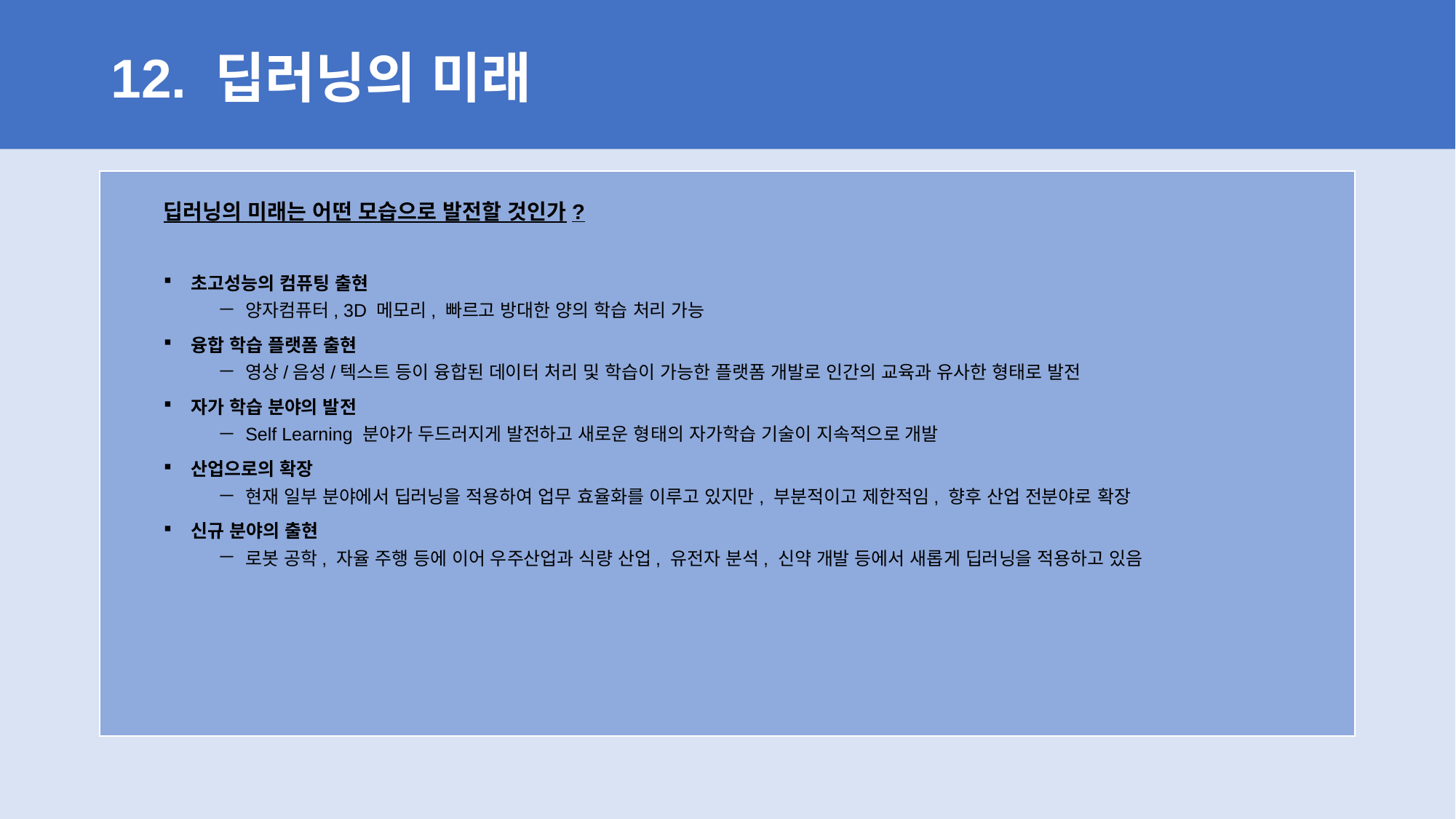

# 12. 딥러닝의 미래

딥러닝의 미래는 어떤 모습으로 발전할 것인가?

초고성능의 컴퓨팅 출현
양자컴퓨터, 3D 메모리, 빠르고 방대한 양의 학습 처리 가능
융합 학습 플랫폼 출현
영상/음성/텍스트 등이 융합된 데이터 처리 및 학습이 가능한 플랫폼 개발로 인간의 교육과 유사한 형태로 발전
자가 학습 분야의 발전
Self Learning 분야가 두드러지게 발전하고 새로운 형태의 자가학습 기술이 지속적으로 개발
산업으로의 확장
현재 일부 분야에서 딥러닝을 적용하여 업무 효율화를 이루고 있지만, 부분적이고 제한적임, 향후 산업 전분야로 확장
신규 분야의 출현
로봇 공학, 자율 주행 등에 이어 우주산업과 식량 산업, 유전자 분석, 신약 개발 등에서 새롭게 딥러닝을 적용하고 있음